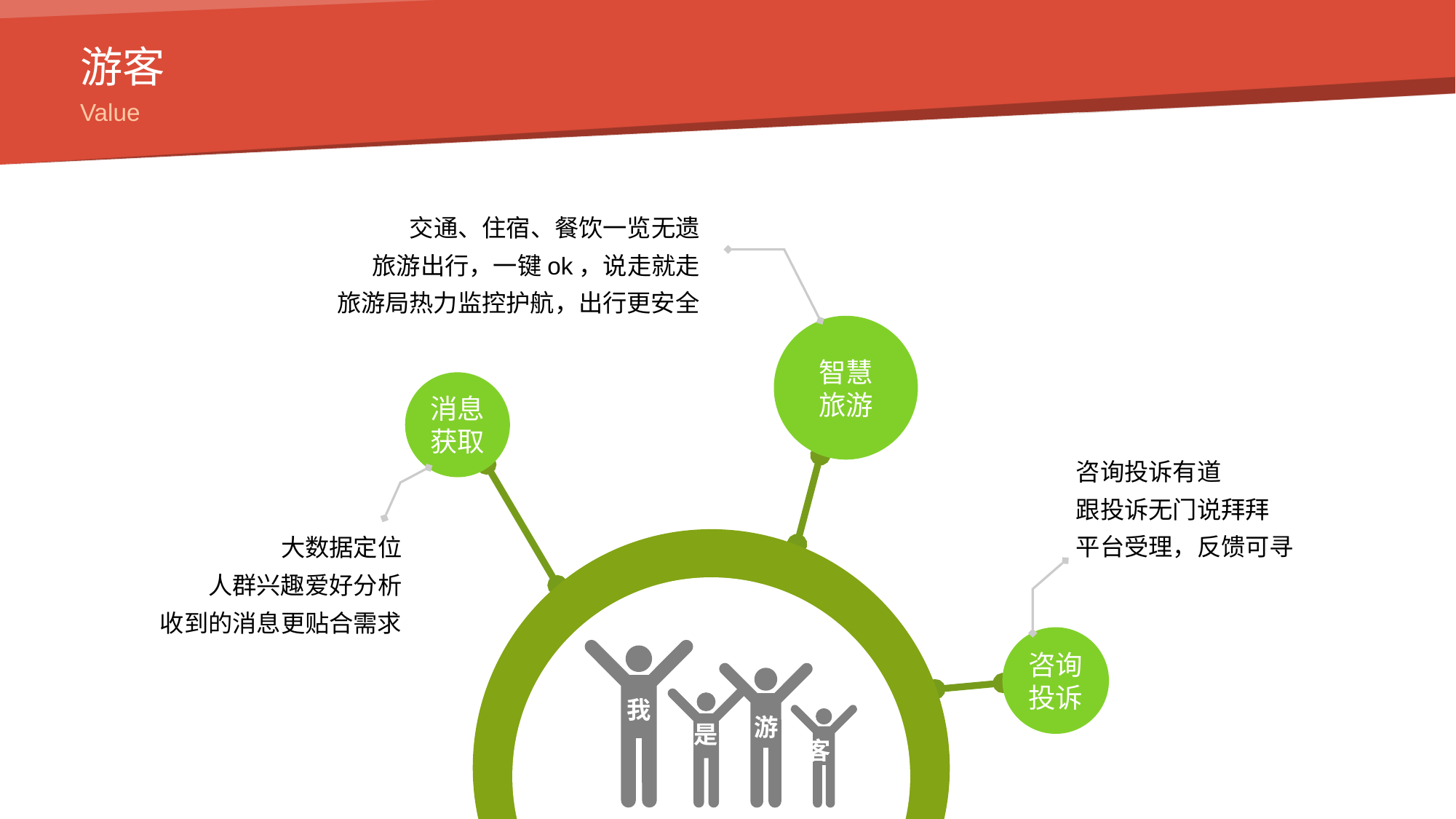

游客
Value
交通、住宿、餐饮一览无遗
旅游出行，一键ok，说走就走
旅游局热力监控护航，出行更安全

智慧
旅游
消息获取
咨询投诉有道
跟投诉无门说拜拜
平台受理，反馈可寻

大数据定位
人群兴趣爱好分析
收到的消息更贴合需求

咨询投诉

我
游
是
客